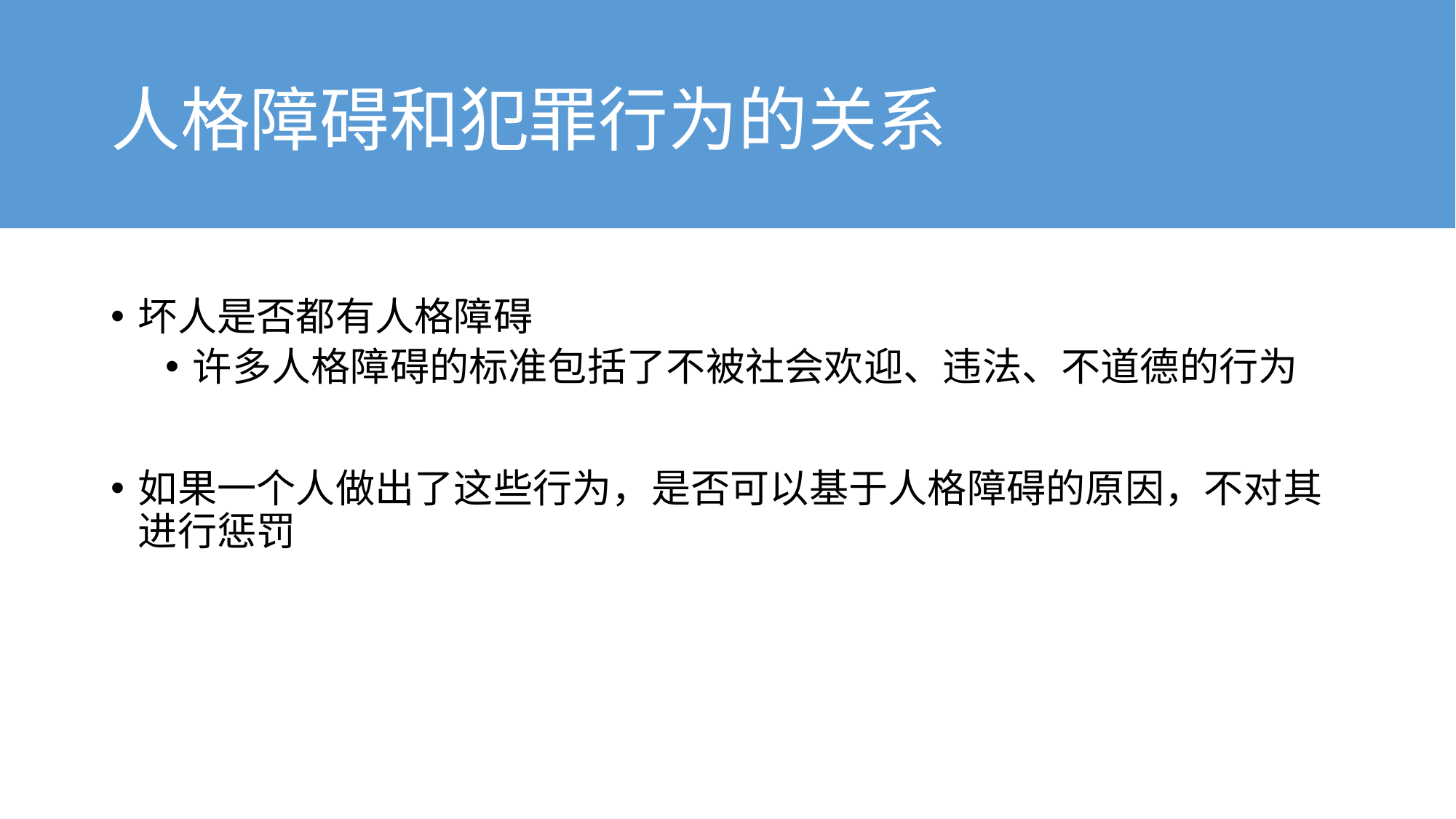

# 人格障碍和犯罪行为的关系
坏人是否都有人格障碍
许多人格障碍的标准包括了不被社会欢迎、违法、不道德的行为

如果一个人做出了这些行为，是否可以基于人格障碍的原因，不对其进行惩罚